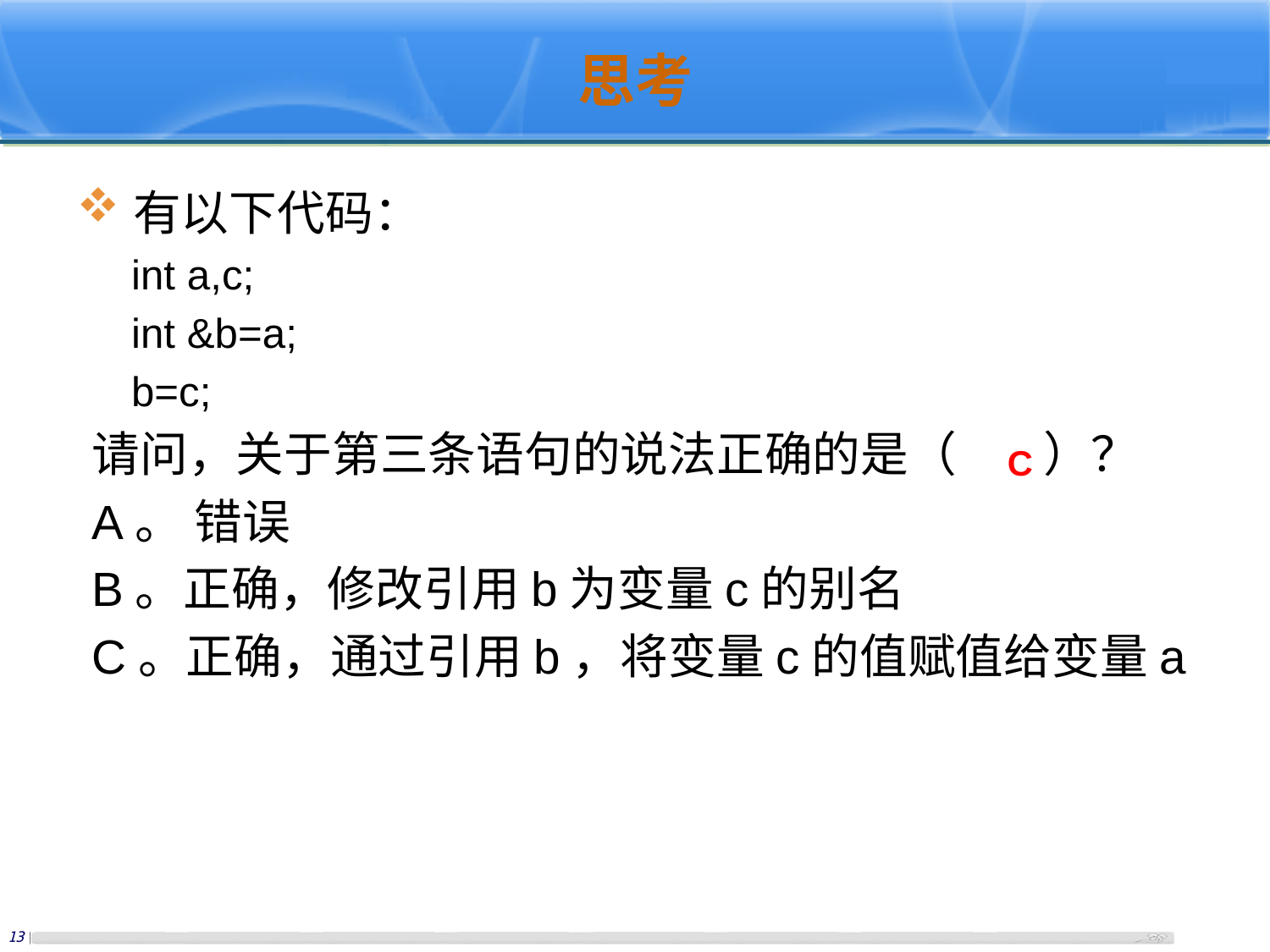

# 思考
有以下代码：
int a,c;
int &b=a;
b=c;
请问，关于第三条语句的说法正确的是（        ）？
A。 错误
B。正确，修改引用b为变量c的别名
C。正确，通过引用b，将变量c的值赋值给变量a
C